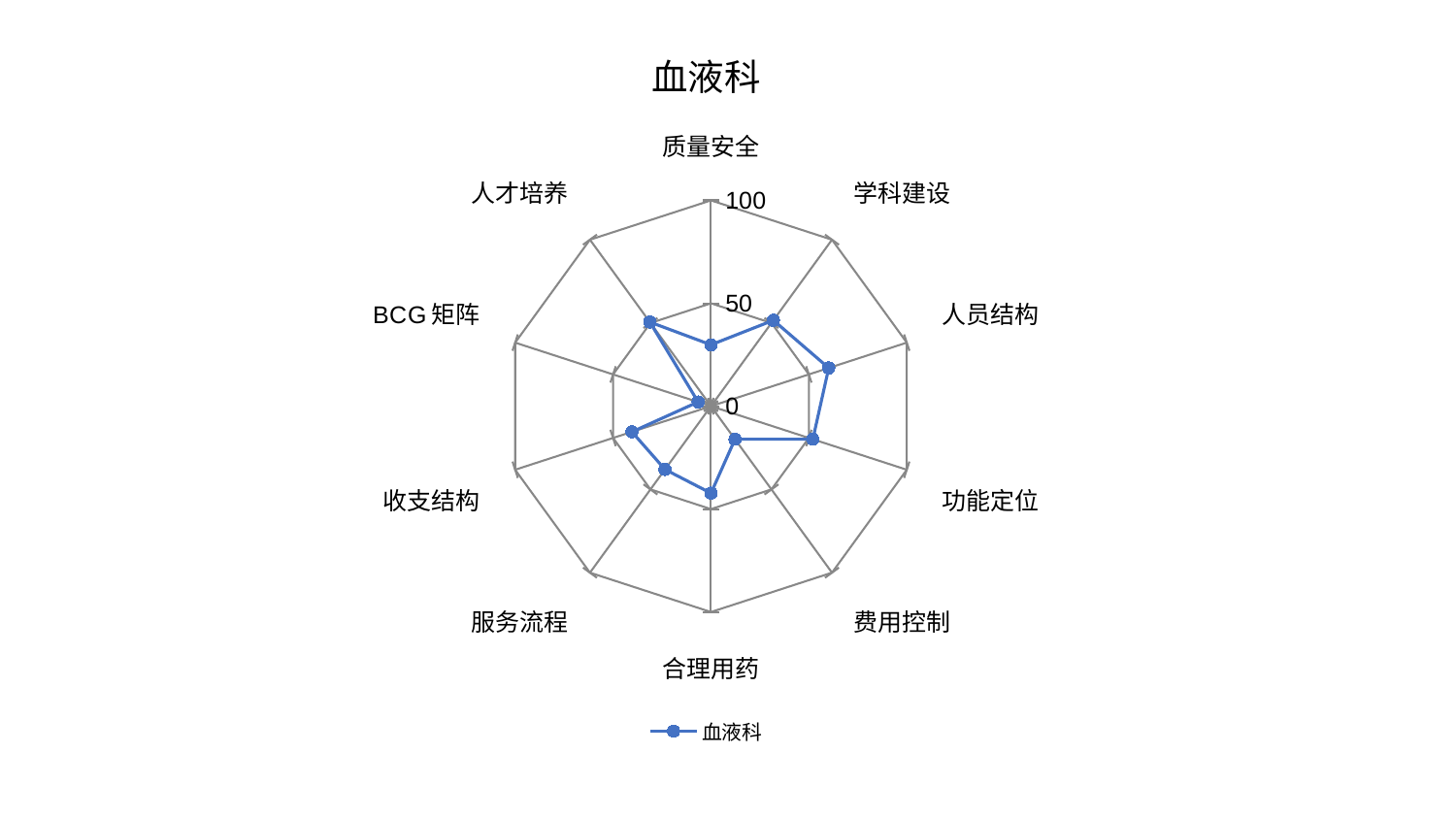

### Chart: 血液科

| Category | 血液科 |
|---|---|
| 质量安全 | 29.841721850117633 |
| 学科建设 | 51.587800956165594 |
| 人员结构 | 60.144408439142744 |
| 功能定位 | 52.0413456422125 |
| 费用控制 | 19.879464323959592 |
| 合理用药 | 42.27654860758671 |
| 服务流程 | 38.01491011900865 |
| 收支结构 | 40.36716182180111 |
| BCG矩阵 | 6.578351546993488 |
| 人才培养 | 50.53608926725807 |
132